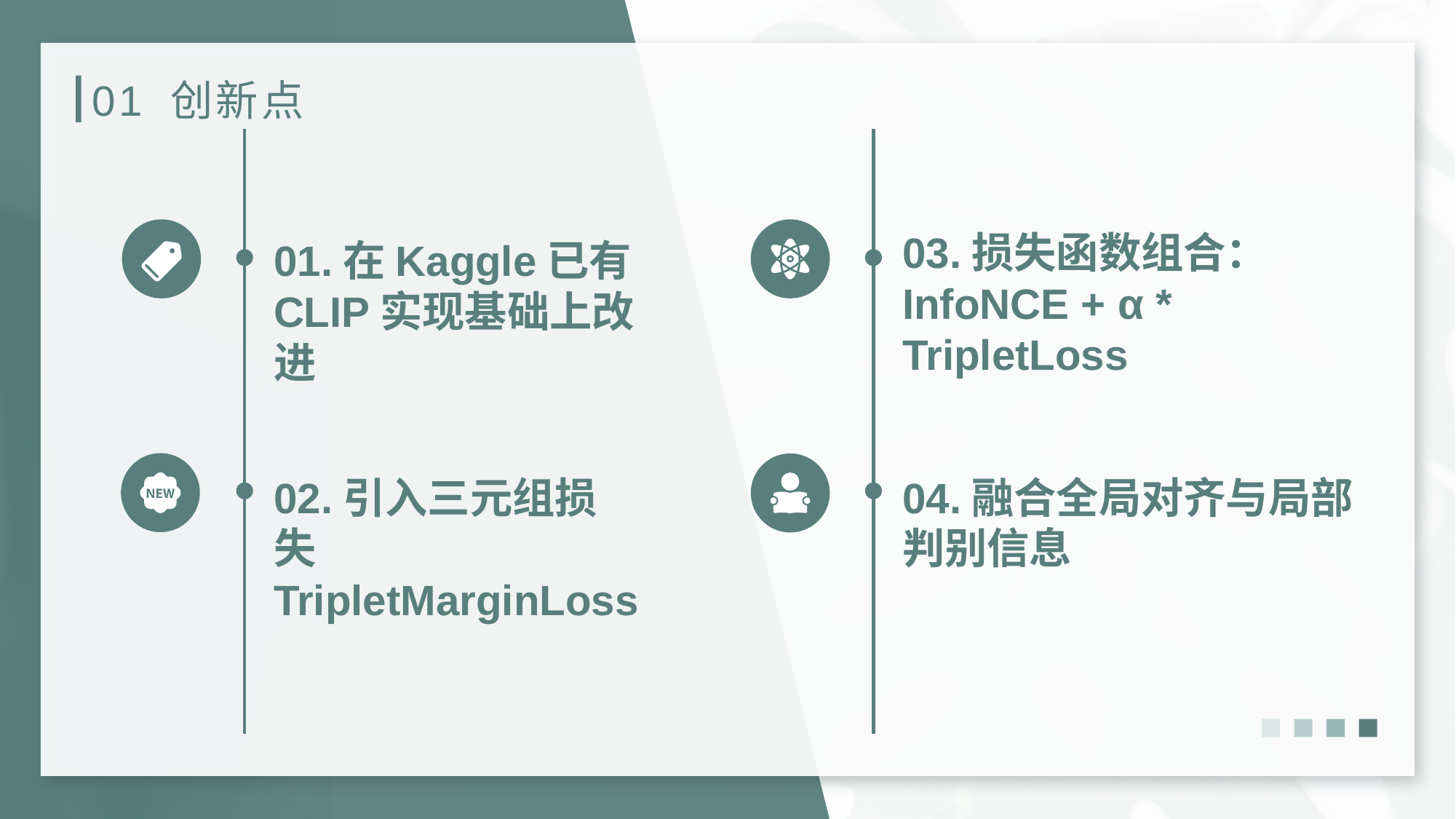

# 01 创新点

03.损失函数组合：InfoNCE + α * TripletLoss

01.在Kaggle已有CLIP实现基础上改进

02.引入三元组损失 TripletMarginLoss

04.融合全局对齐与局部判别信息